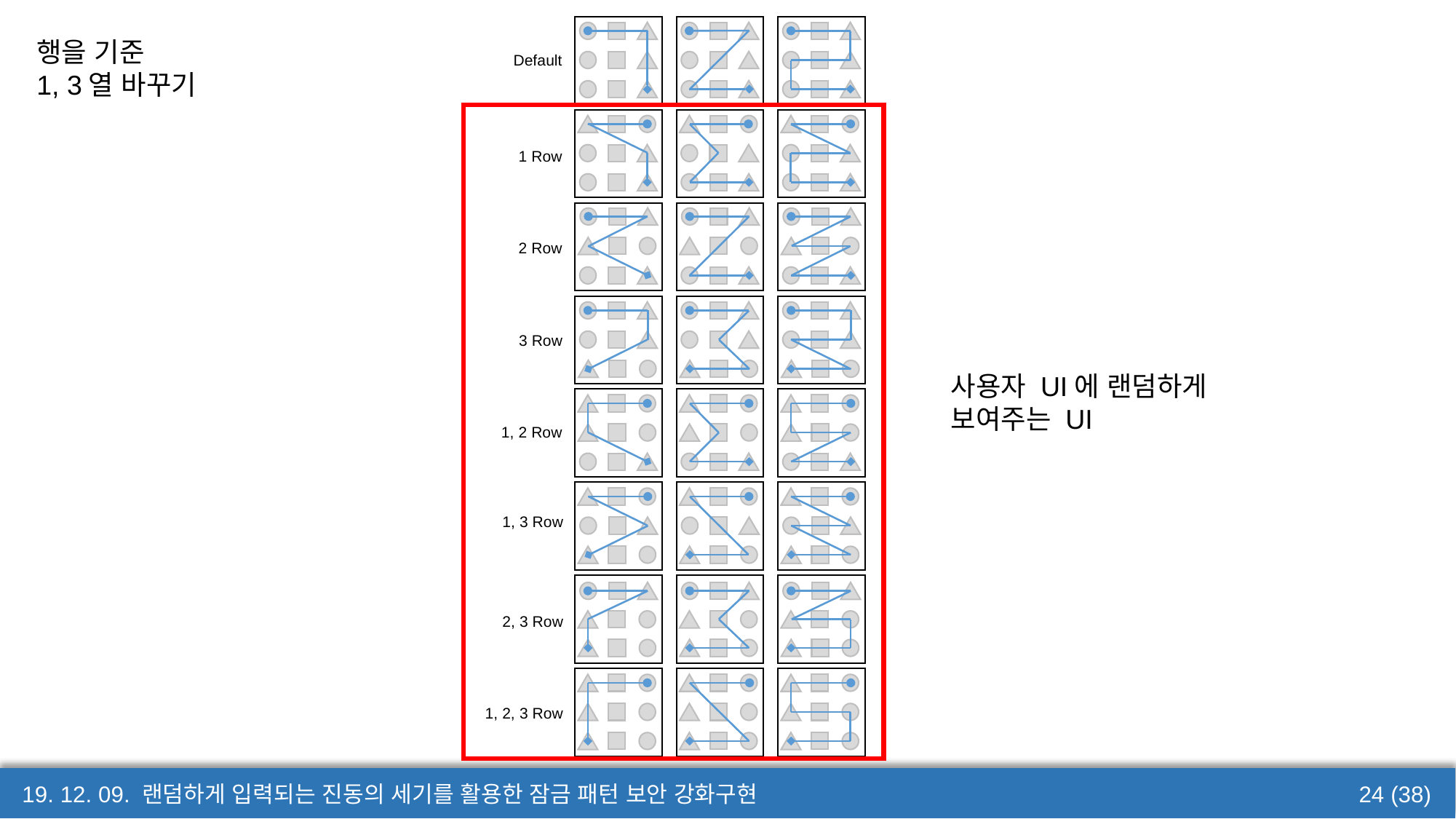

행을 기준
1, 3열 바꾸기
Default

1 Row

2 Row

3 Row

사용자 UI에 랜덤하게
보여주는 UI

1, 2 Row

1, 3 Row

2, 3 Row

1, 2, 3 Row